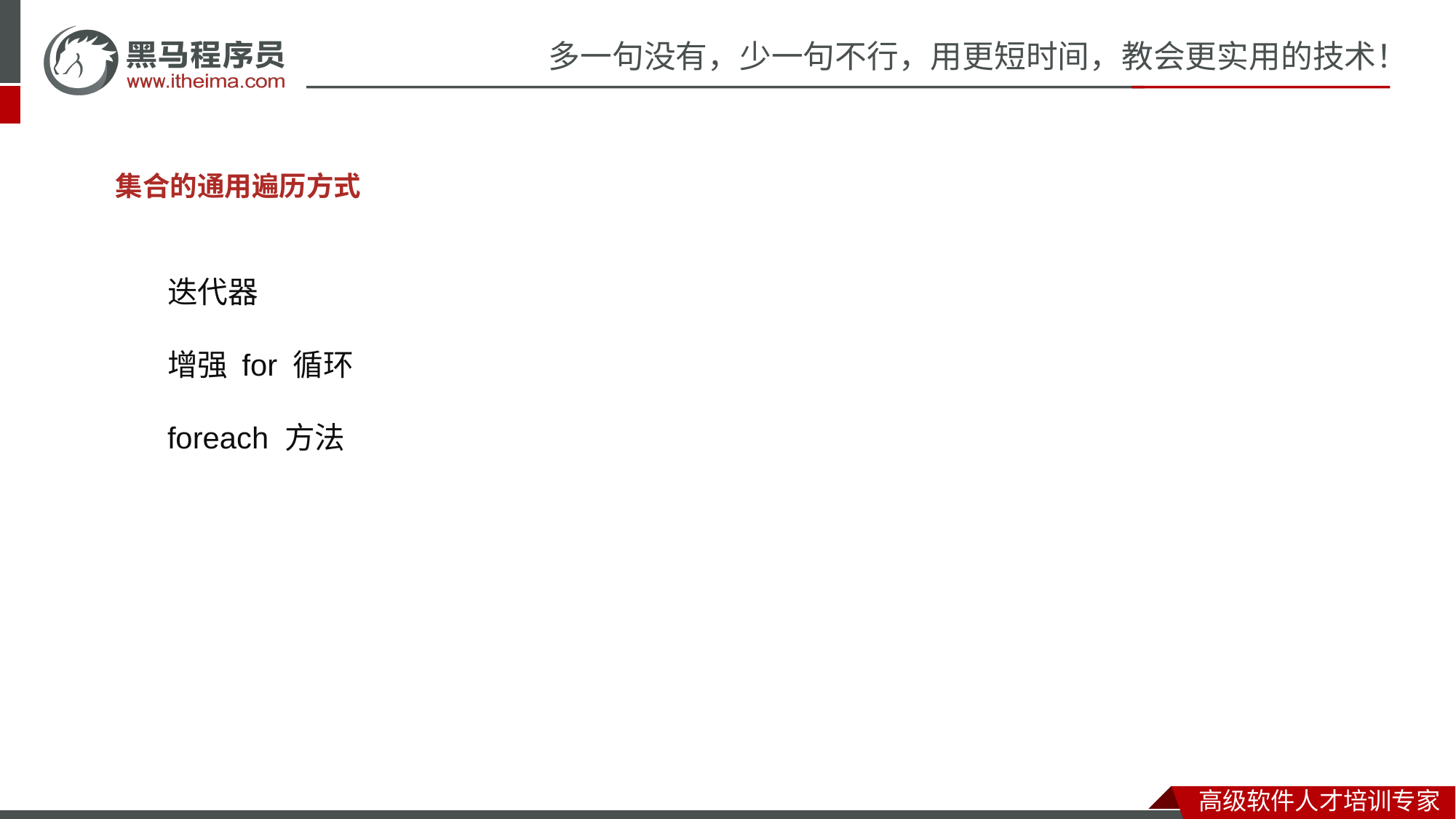

集合的通用遍历方式
迭代器
增强 for 循环
foreach 方法